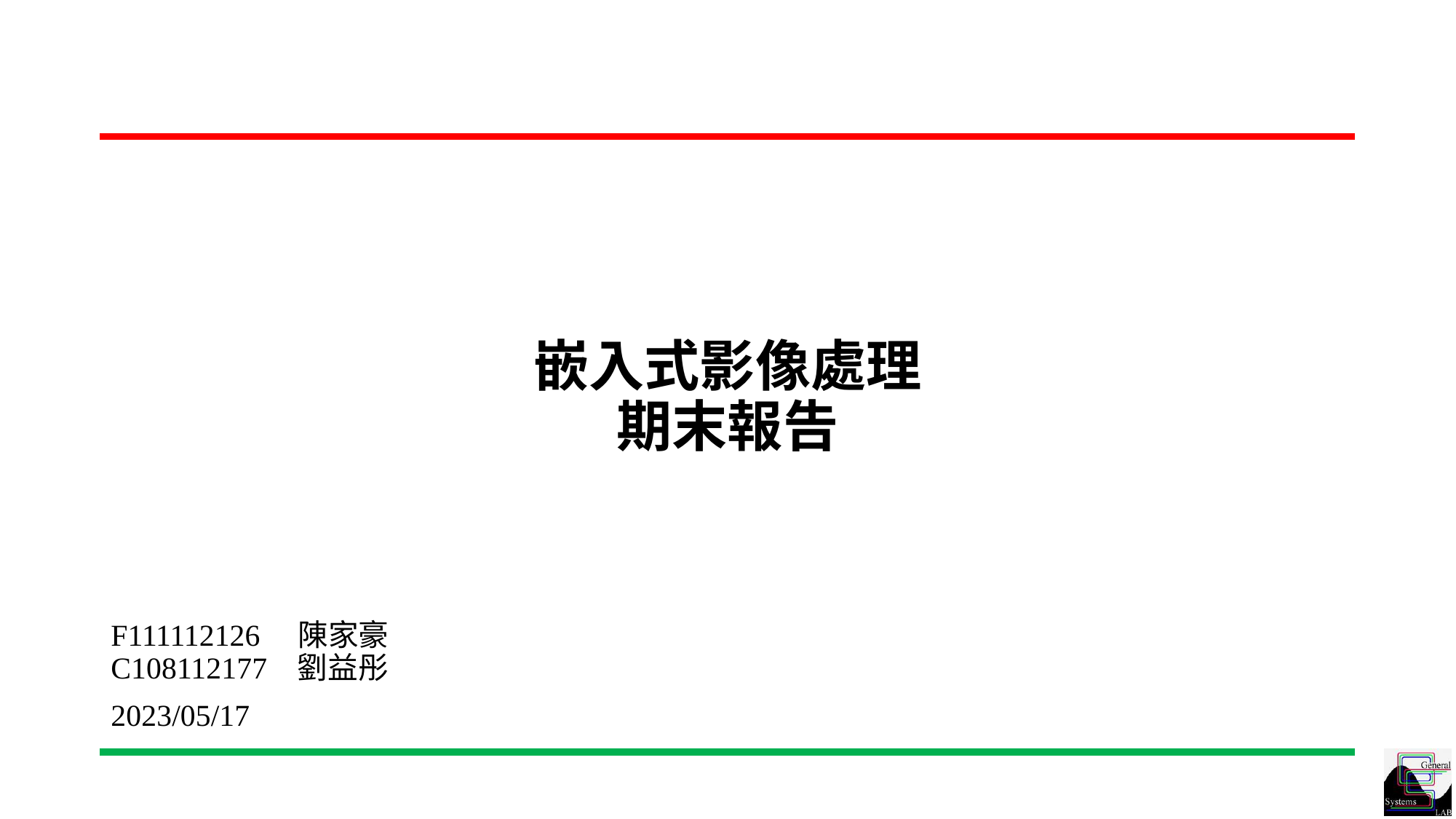

# 嵌入式影像處理 期末報告
F111112126    陳家豪C108112177   劉益彤
2023/05/17